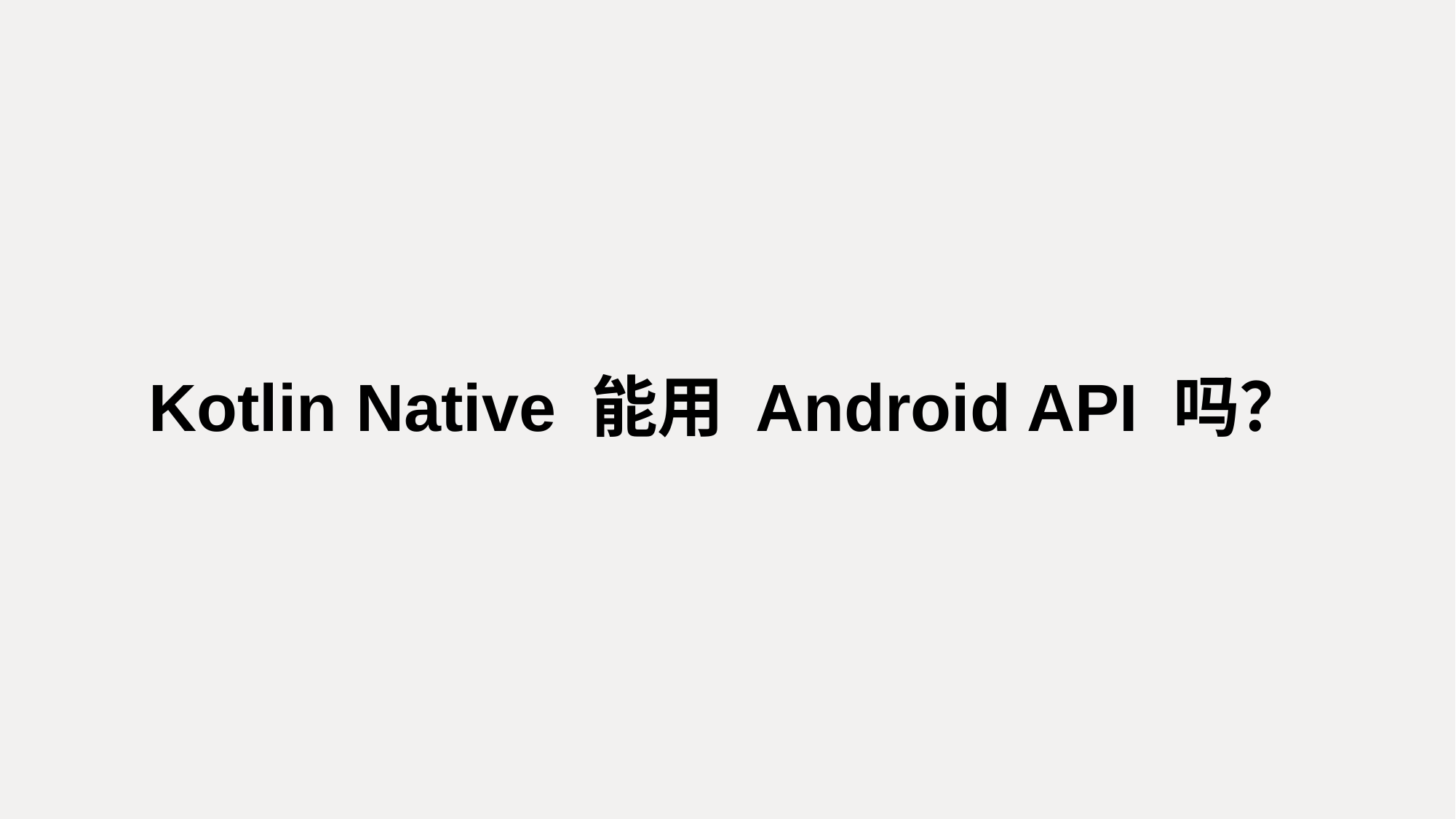

# Kotlin Native 能用 Android API 吗？